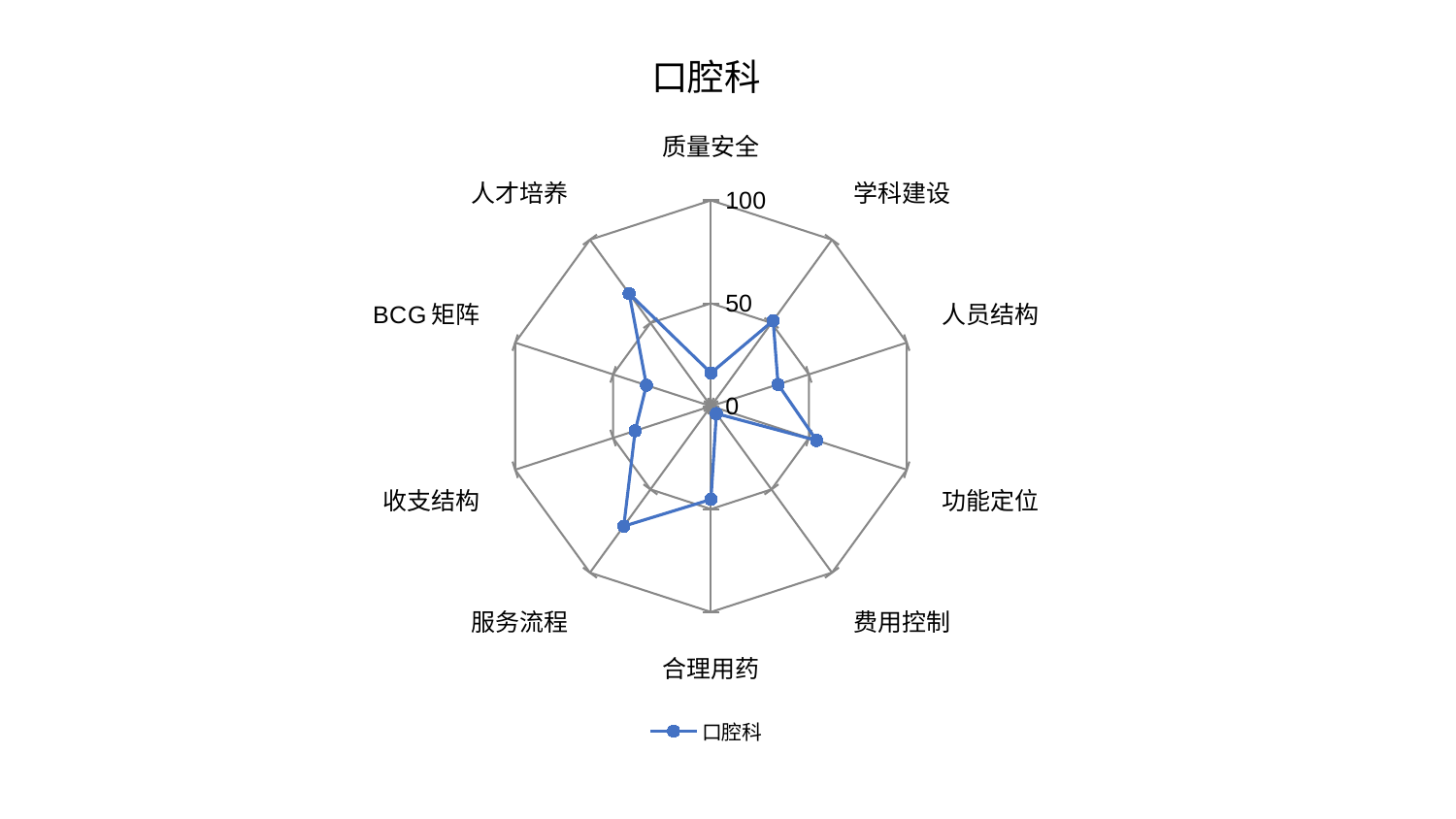

### Chart: 口腔科

| Category | 口腔科 |
|---|---|
| 质量安全 | 16.121064913479326 |
| 学科建设 | 51.39586014926649 |
| 人员结构 | 34.27749057915088 |
| 功能定位 | 53.94948251441262 |
| 费用控制 | 4.455694856533453 |
| 合理用药 | 45.31709799149839 |
| 服务流程 | 72.06650300660205 |
| 收支结构 | 38.74865497860706 |
| BCG矩阵 | 32.962739681331904 |
| 人才培养 | 67.58628125388816 |
107